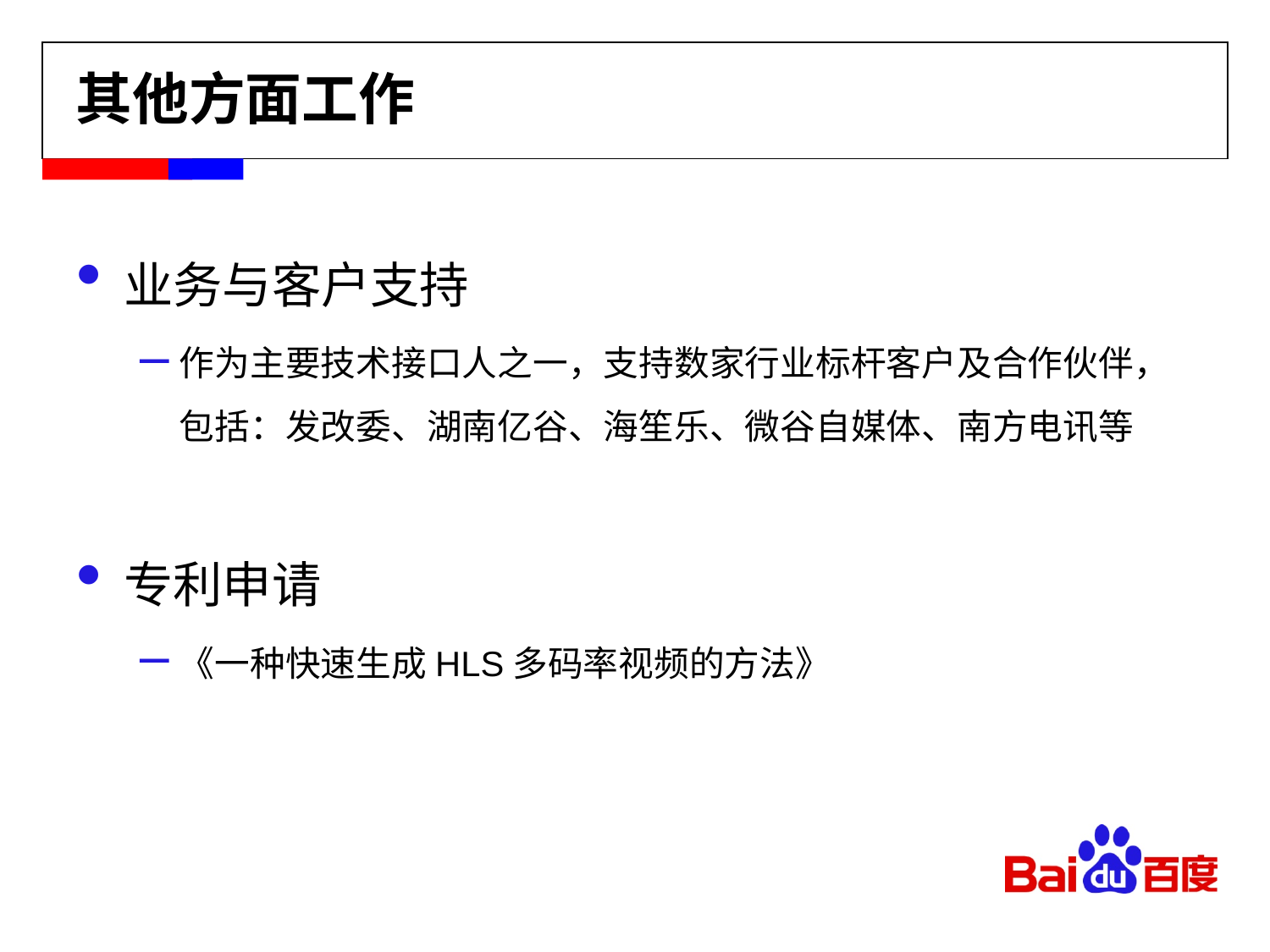

# 其他方面工作
业务与客户支持
作为主要技术接口人之一，支持数家行业标杆客户及合作伙伴，包括：发改委、湖南亿谷、海笙乐、微谷自媒体、南方电讯等

专利申请
《一种快速生成HLS多码率视频的方法》